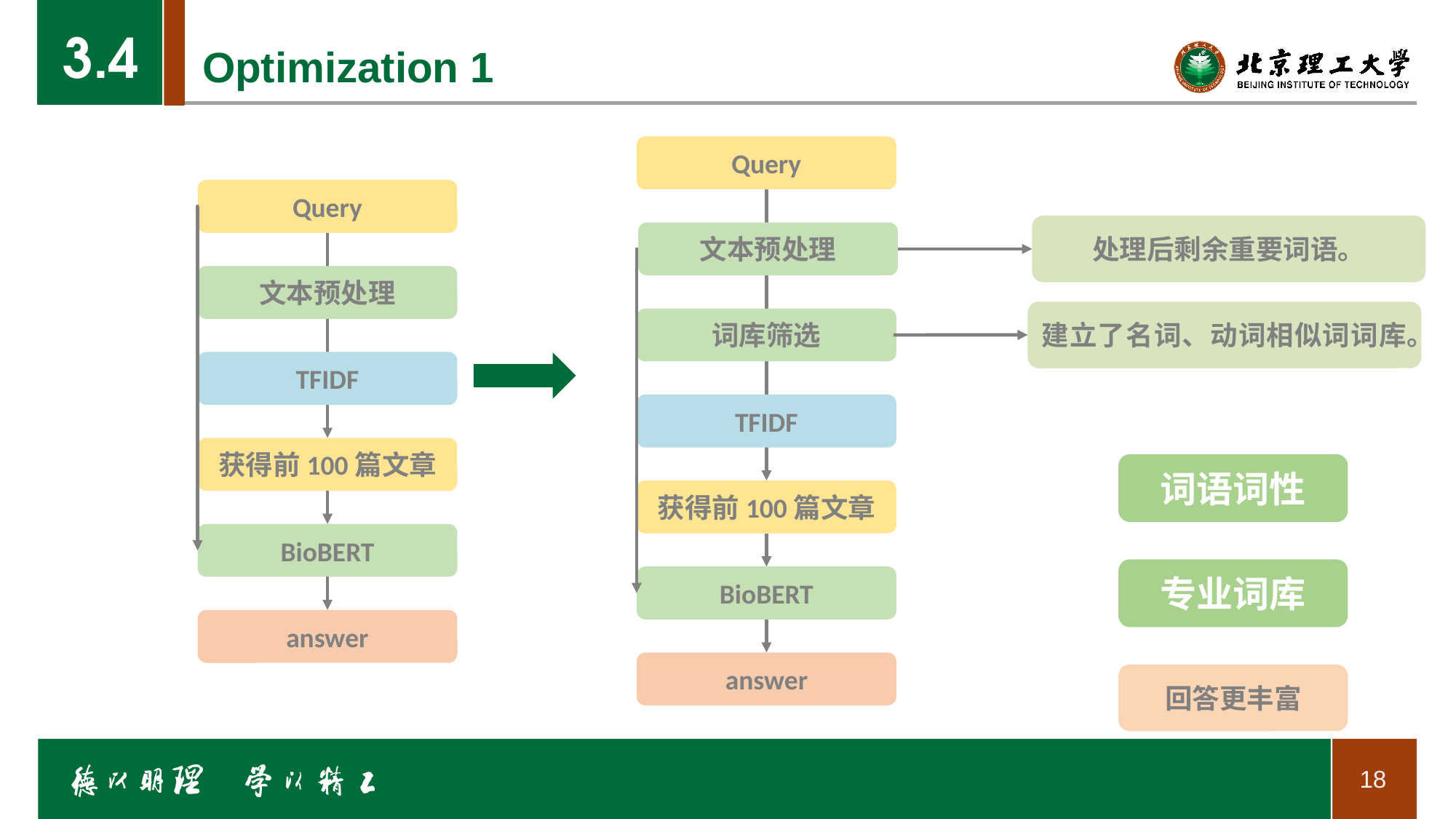

3.4
# Optimization 1
Query
Query
处理后剩余重要词语。
文本预处理
文本预处理
建立了名词、动词相似词词库。
词库筛选
TFIDF

TFIDF
获得前100篇文章
词语词性
获得前100篇文章
BioBERT
专业词库
BioBERT
answer
answer
回答更丰富
18